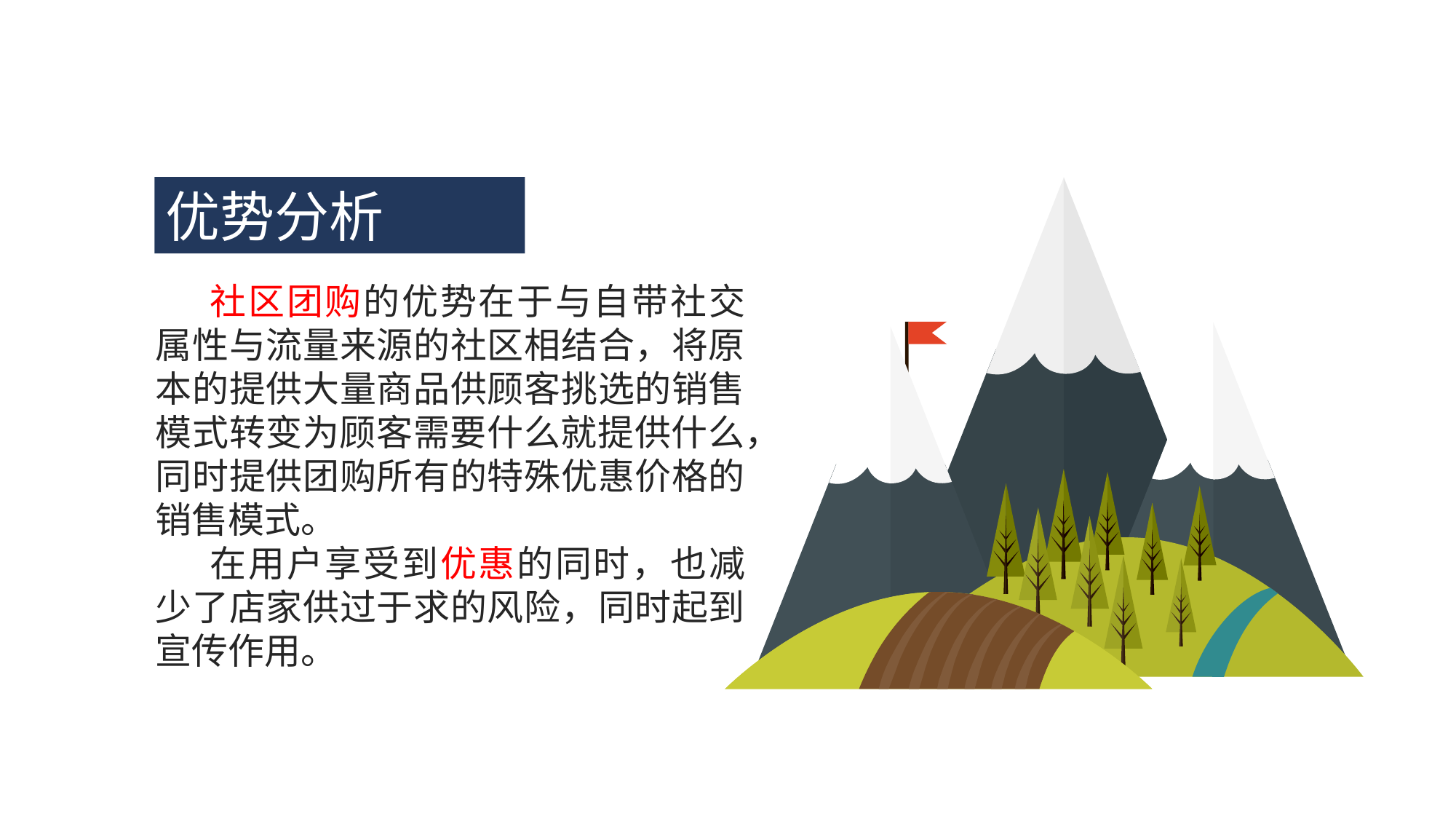

优势分析

社区团购的优势在于与自带社交属性与流量来源的社区相结合，将原本的提供大量商品供顾客挑选的销售模式转变为顾客需要什么就提供什么，同时提供团购所有的特殊优惠价格的销售模式。
在用户享受到优惠的同时，也减少了店家供过于求的风险，同时起到宣传作用。